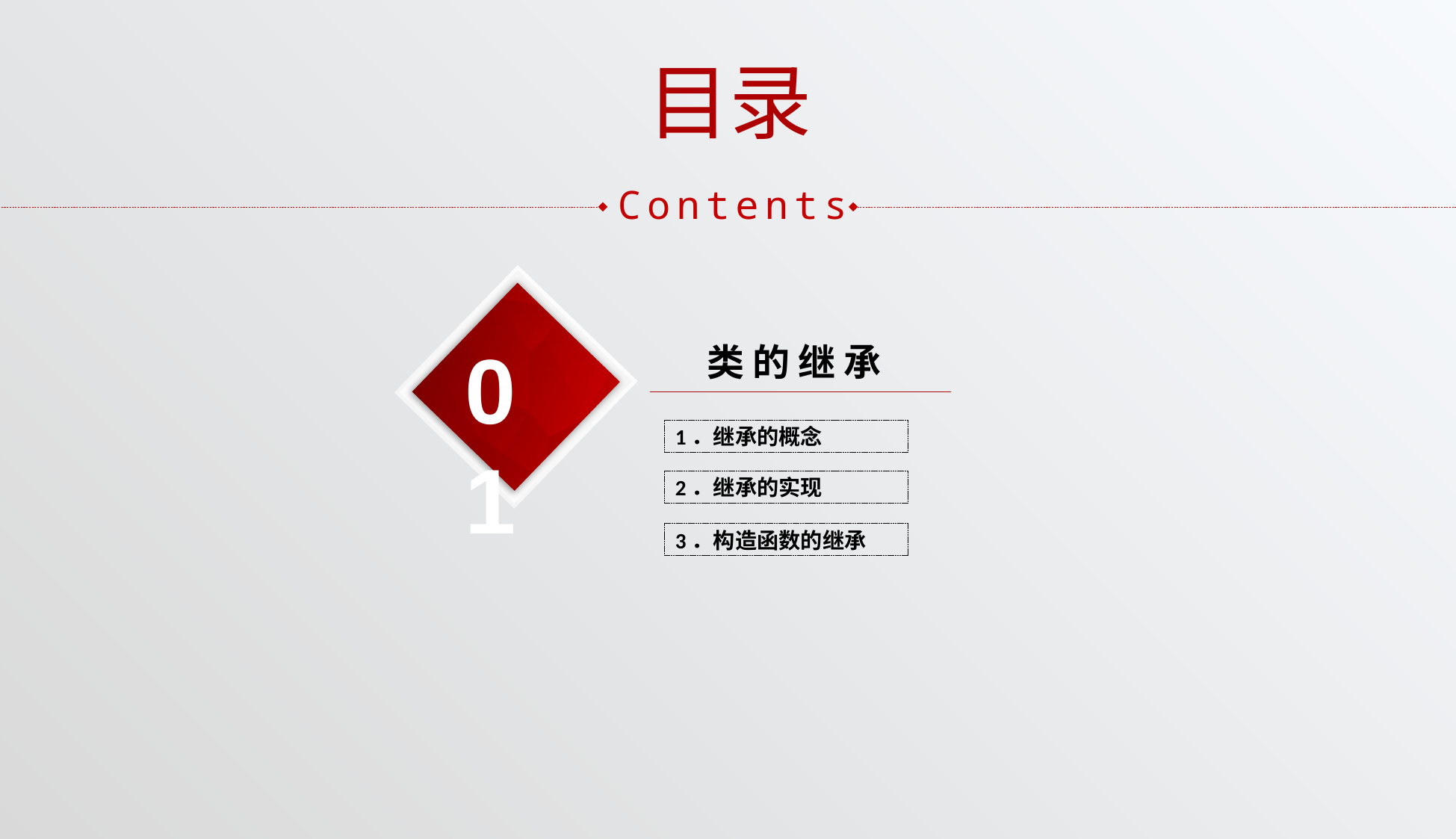

目录
Contents

01
类 的 继 承
1．继承的概念
2．继承的实现
3．构造函数的继承